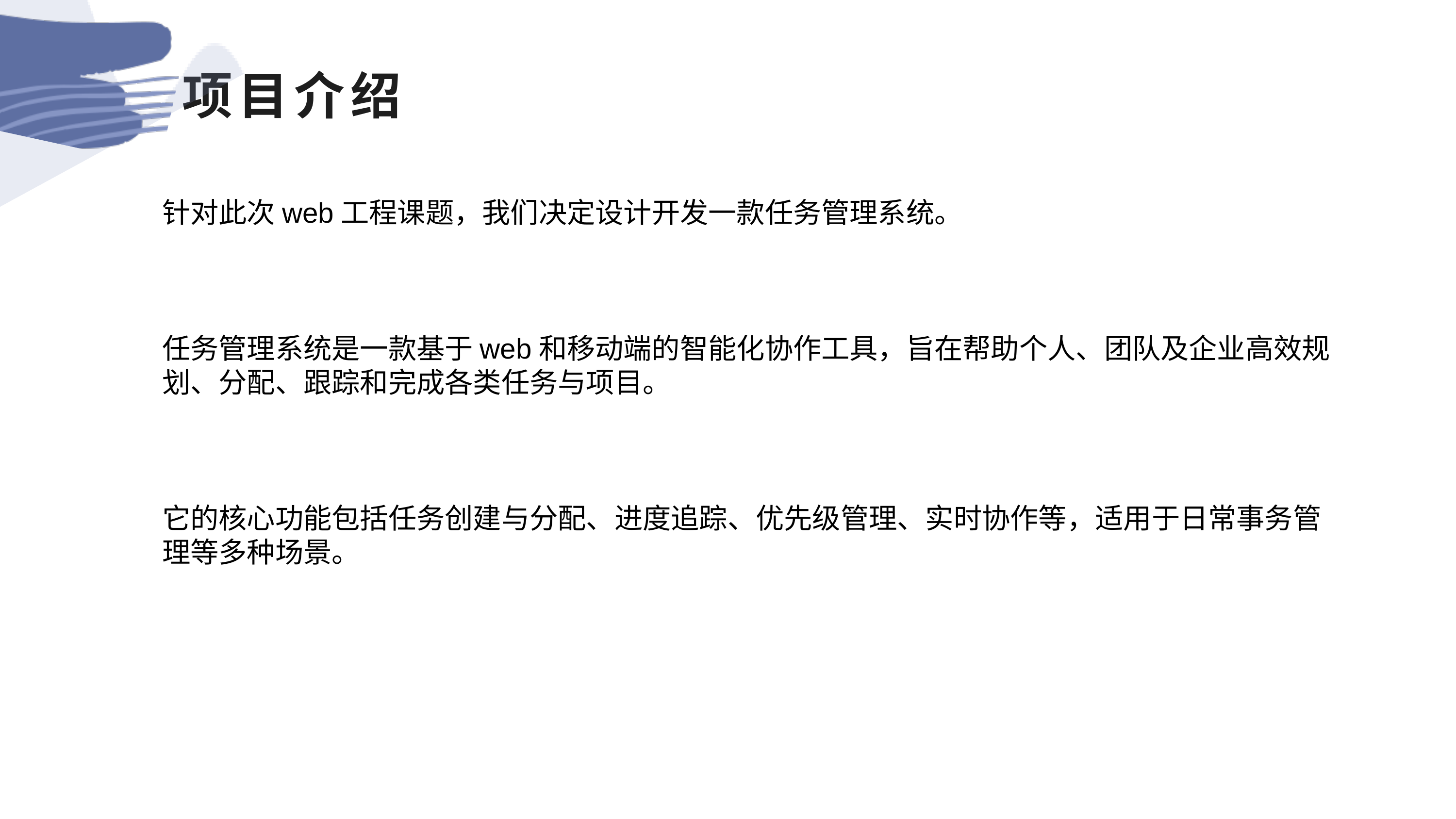

项目介绍

针对此次web工程课题，我们决定设计开发一款任务管理系统。

任务管理系统是一款基于web和移动端的智能化协作工具，旨在帮助个人、团队及企业高效规划、分配、跟踪和完成各类任务与项目。

它的核心功能包括任务创建与分配、进度追踪、优先级管理、实时协作等，适用于日常事务管理等多种场景。